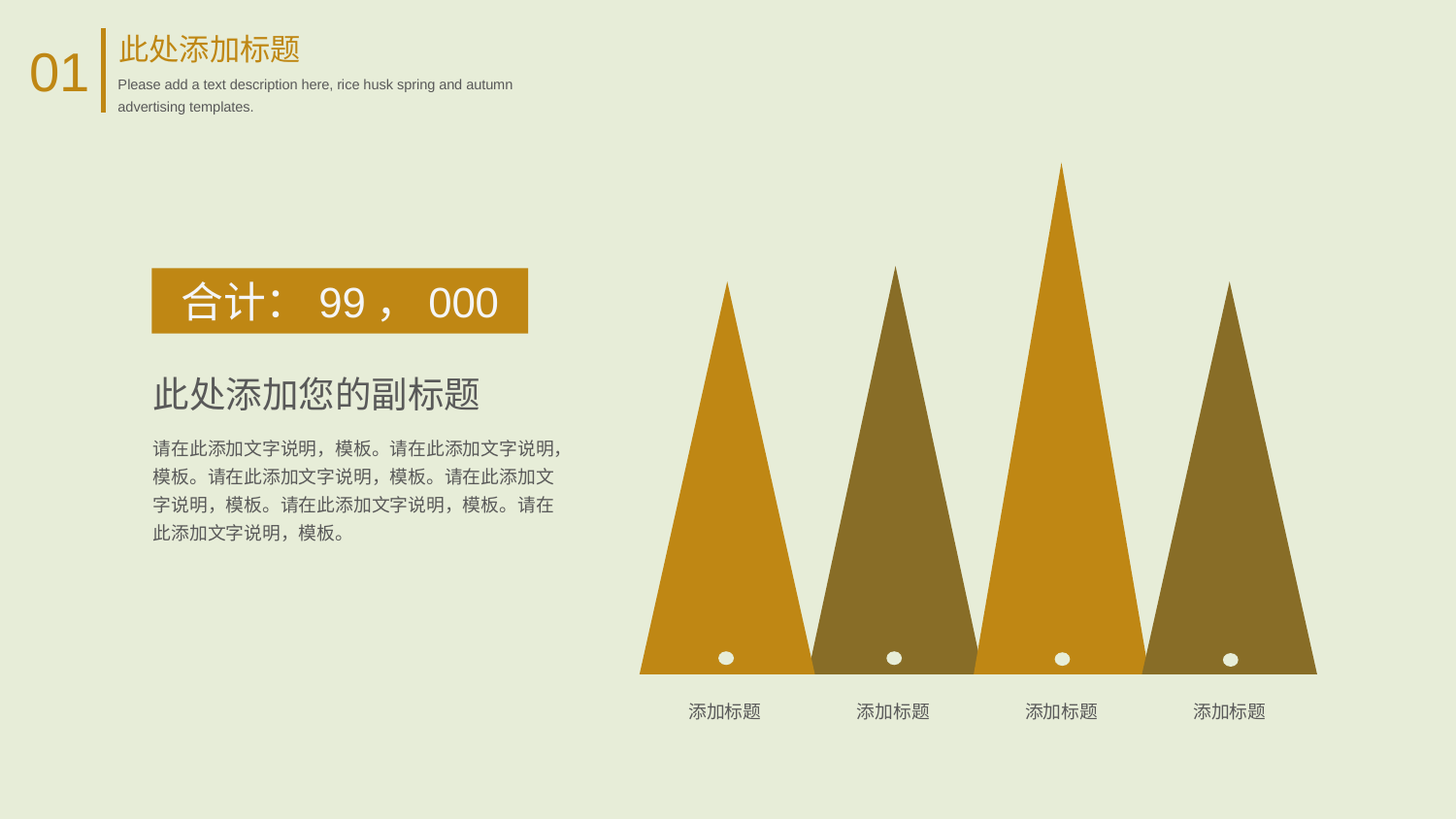

此处添加标题
Please add a text description here, rice husk spring and autumn advertising templates.
01

合计：99，000
此处添加您的副标题
请在此添加文字说明，模板。请在此添加文字说明，模板。请在此添加文字说明，模板。请在此添加文字说明，模板。请在此添加文字说明，模板。请在此添加文字说明，模板。

添加标题
添加标题
添加标题
添加标题